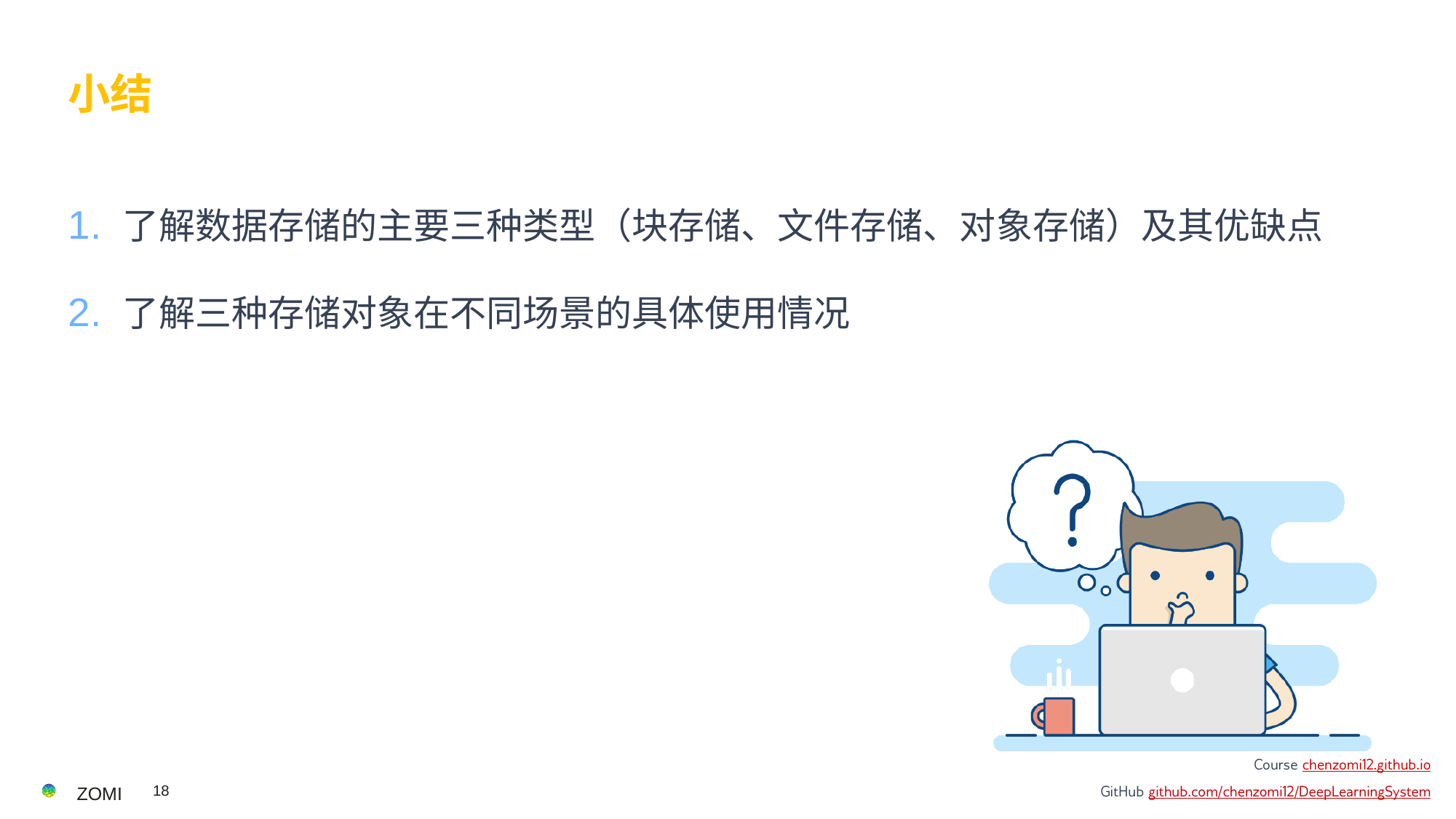

# 小结
了解数据存储的主要三种类型（块存储、文件存储、对象存储）及其优缺点
了解三种存储对象在不同场景的具体使用情况